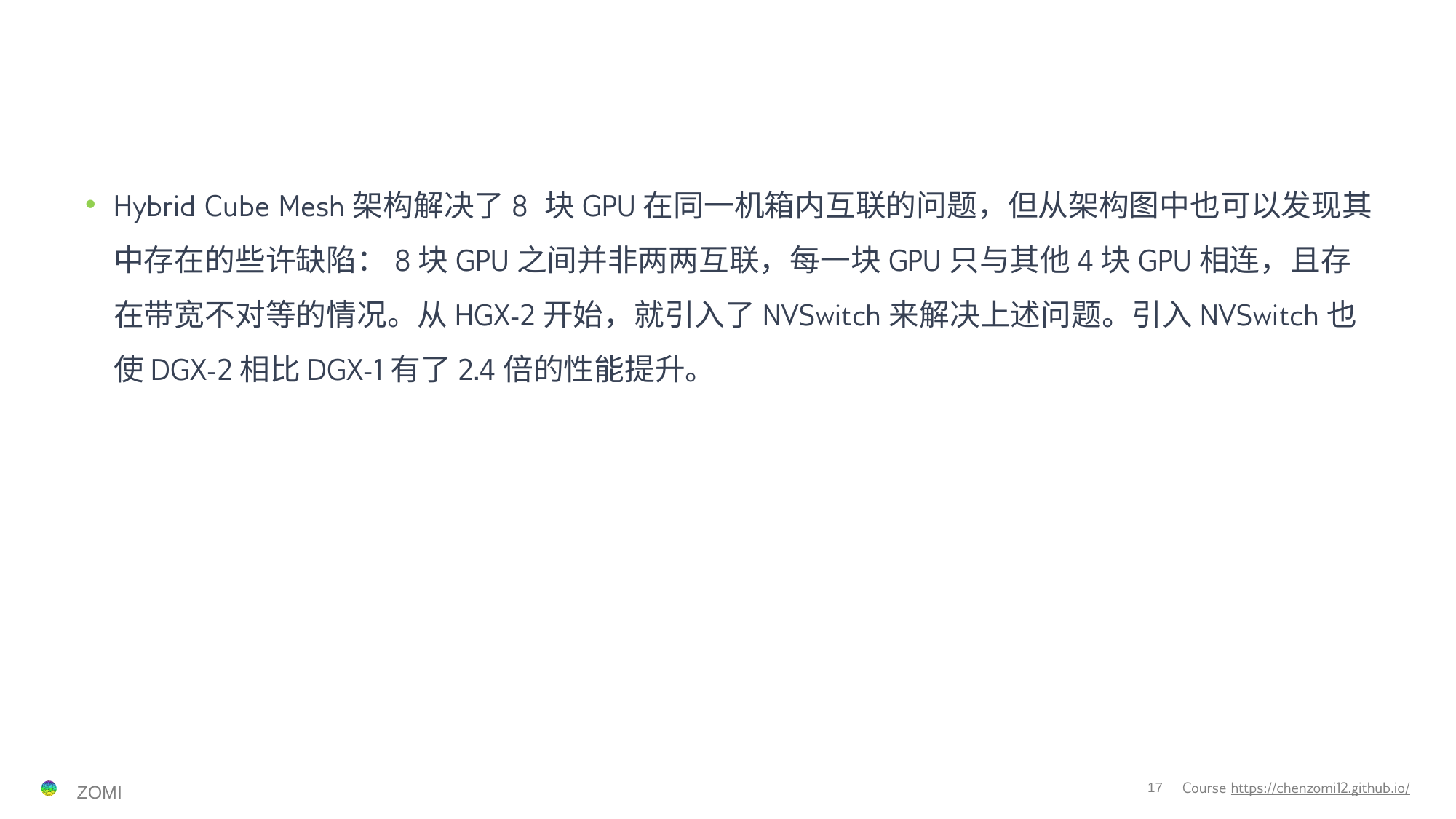

#
Hybrid Cube Mesh架构解决了8 块GPU在同一机箱内互联的问题，但从架构图中也可以发现其中存在的些许缺陷：8块GPU之间并非两两互联，每一块GPU只与其他4块GPU相连，且存在带宽不对等的情况。从HGX-2开始，就引入了NVSwitch来解决上述问题。引入NVSwitch也使DGX-2相比DGX-1有了2.4倍的性能提升。